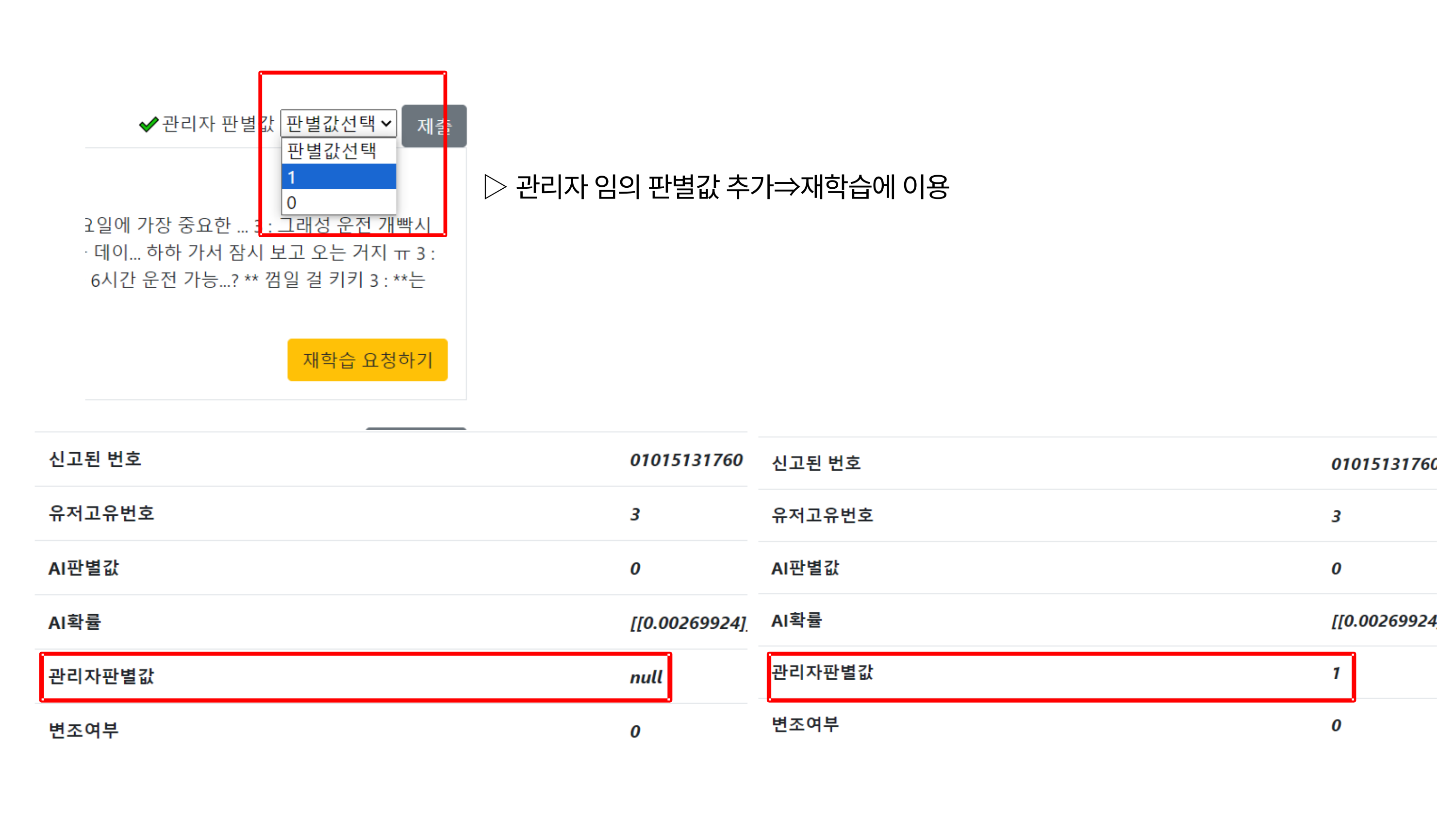

▷관리자 임의 판별값 추가⇒재학습에 이용

ㅍ

ㅍ